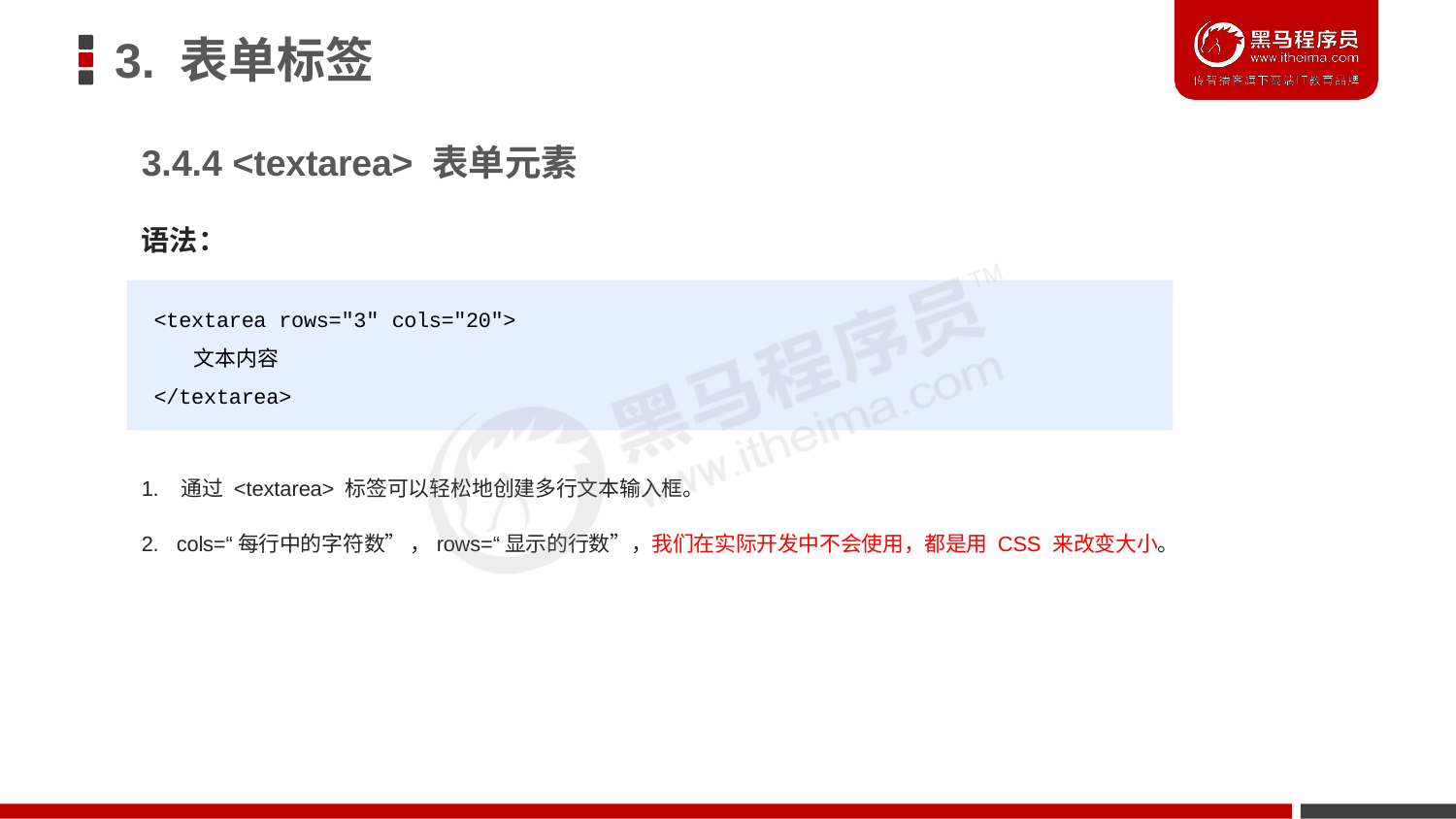

# 3. 表单标签
3.4.4 <textarea> 表单元素

语法：

<textarea rows="3" cols="20">
文本内容
</textarea>
1.   通过 <textarea> 标签可以轻松地创建多行文本输入框。

2.   cols=“每行中的字符数” ，rows=“显示的行数”，我们在实际开发中不会使用，都是用 CSS 来改变大小。